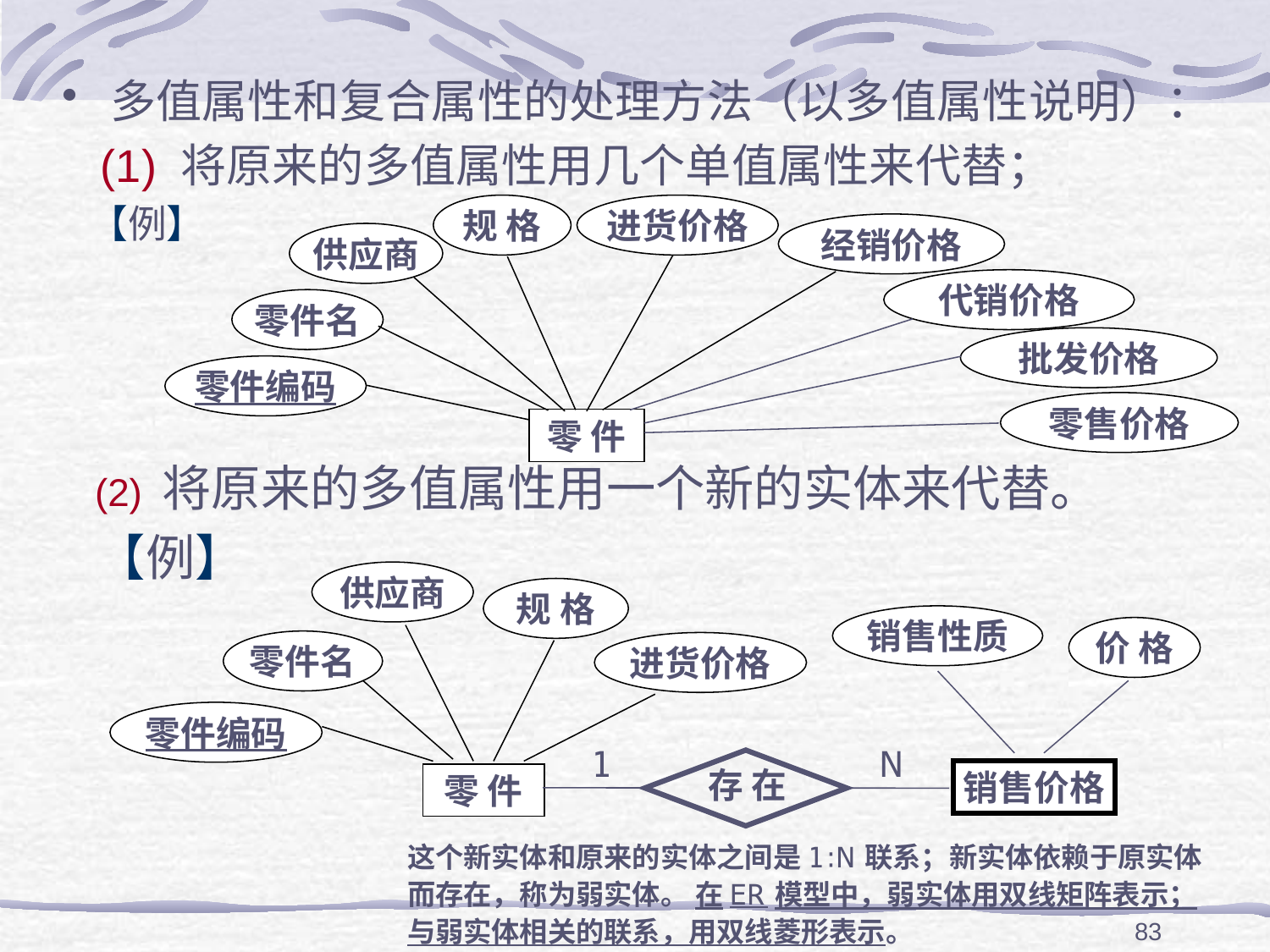

多值属性和复合属性的处理方法（以多值属性说明）：
   (1) 将原来的多值属性用几个单值属性来代替；
  【例】

   (2) 将原来的多值属性用一个新的实体来代替。
  【例】
规 格
进货价格
经销价格
供应商

代销价格

零件名

批发价格
零件编码

零售价格
零 件

供应商
规 格
销售性质
价 格

零件名
进货价格

零件编码

1
N

存 在
销售价格
零 件

这个新实体和原来的实体之间是1:N联系；新实体依赖于原实体而存在，称为弱实体。 在ER模型中，弱实体用双线矩阵表示；与弱实体相关的联系，用双线菱形表示。
83